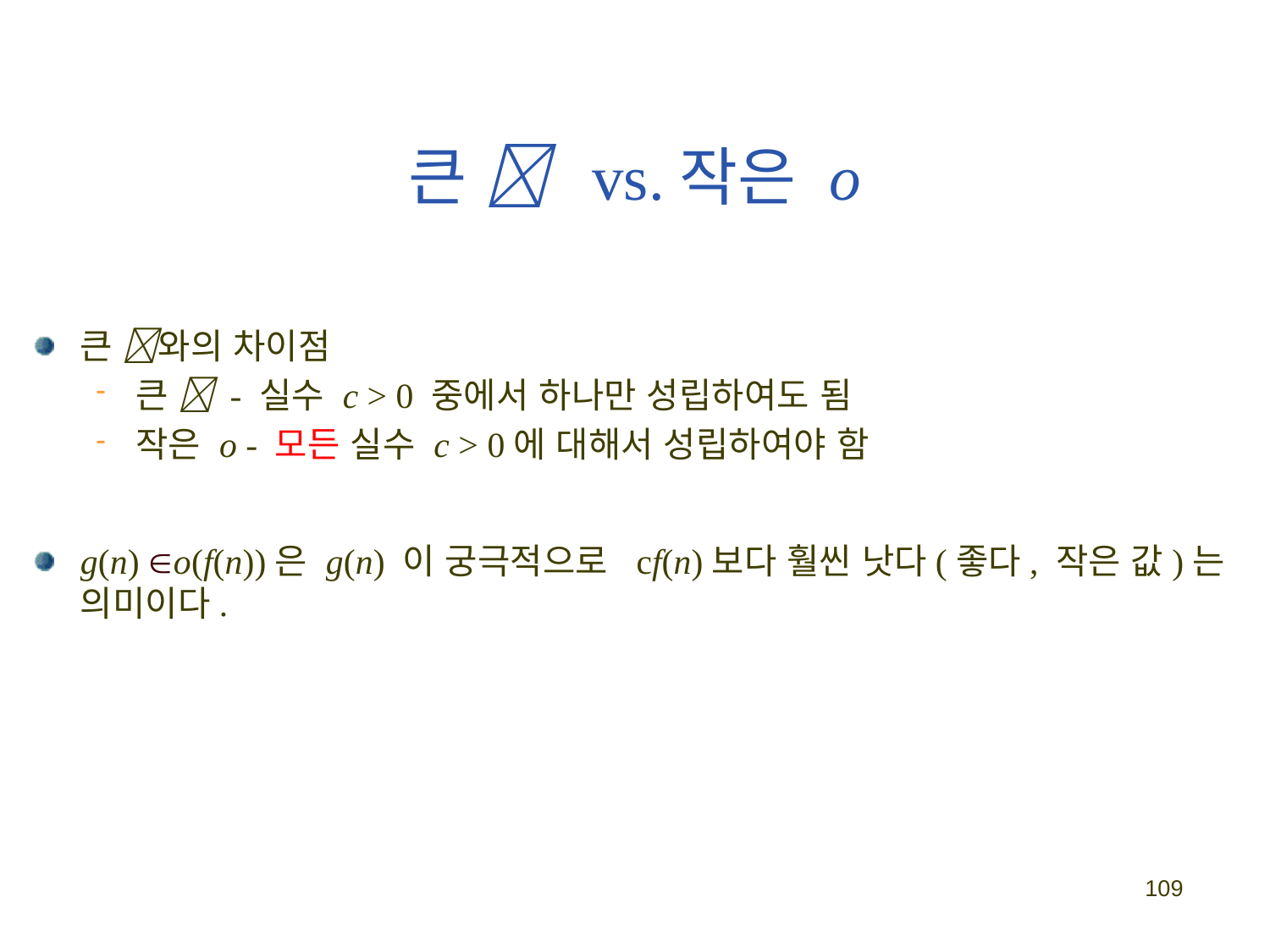

# 큰 Ο  vs.작은 o
큰 Ο와의 차이점
큰 Ο - 실수 c > 0 중에서 하나만 성립하여도 됨
작은 o - 모든 실수 c > 0에 대해서 성립하여야 함

g(n) ∈o(f(n))은 g(n) 이 궁극적으로  cf(n)보다 훨씬 낫다(좋다, 작은 값)는 의미이다.
109